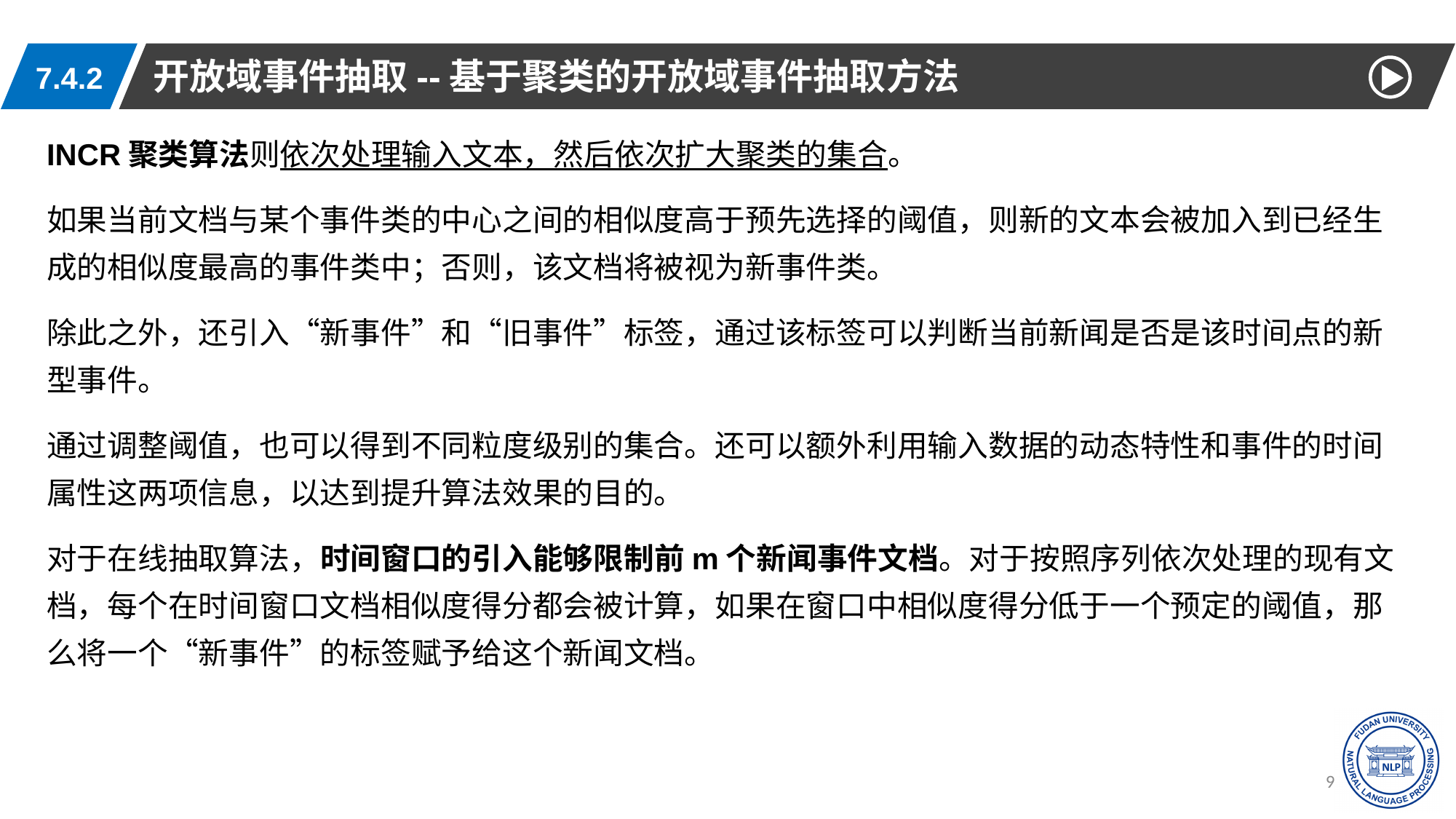

开放域事件抽取--基于聚类的开放域事件抽取方法
7.4.2

INCR聚类算法则依次处理输入文本，然后依次扩大聚类的集合。
如果当前文档与某个事件类的中心之间的相似度高于预先选择的阈值，则新的文本会被加入到已经生成的相似度最高的事件类中；否则，该文档将被视为新事件类。
除此之外，还引入“新事件”和“旧事件”标签，通过该标签可以判断当前新闻是否是该时间点的新型事件。
通过调整阈值，也可以得到不同粒度级别的集合。还可以额外利用输入数据的动态特性和事件的时间属性这两项信息，以达到提升算法效果的目的。
对于在线抽取算法，时间窗口的引入能够限制前m个新闻事件文档。对于按照序列依次处理的现有文档，每个在时间窗口文档相似度得分都会被计算，如果在窗口中相似度得分低于一个预定的阈值，那么将一个“新事件”的标签赋予给这个新闻文档。
92